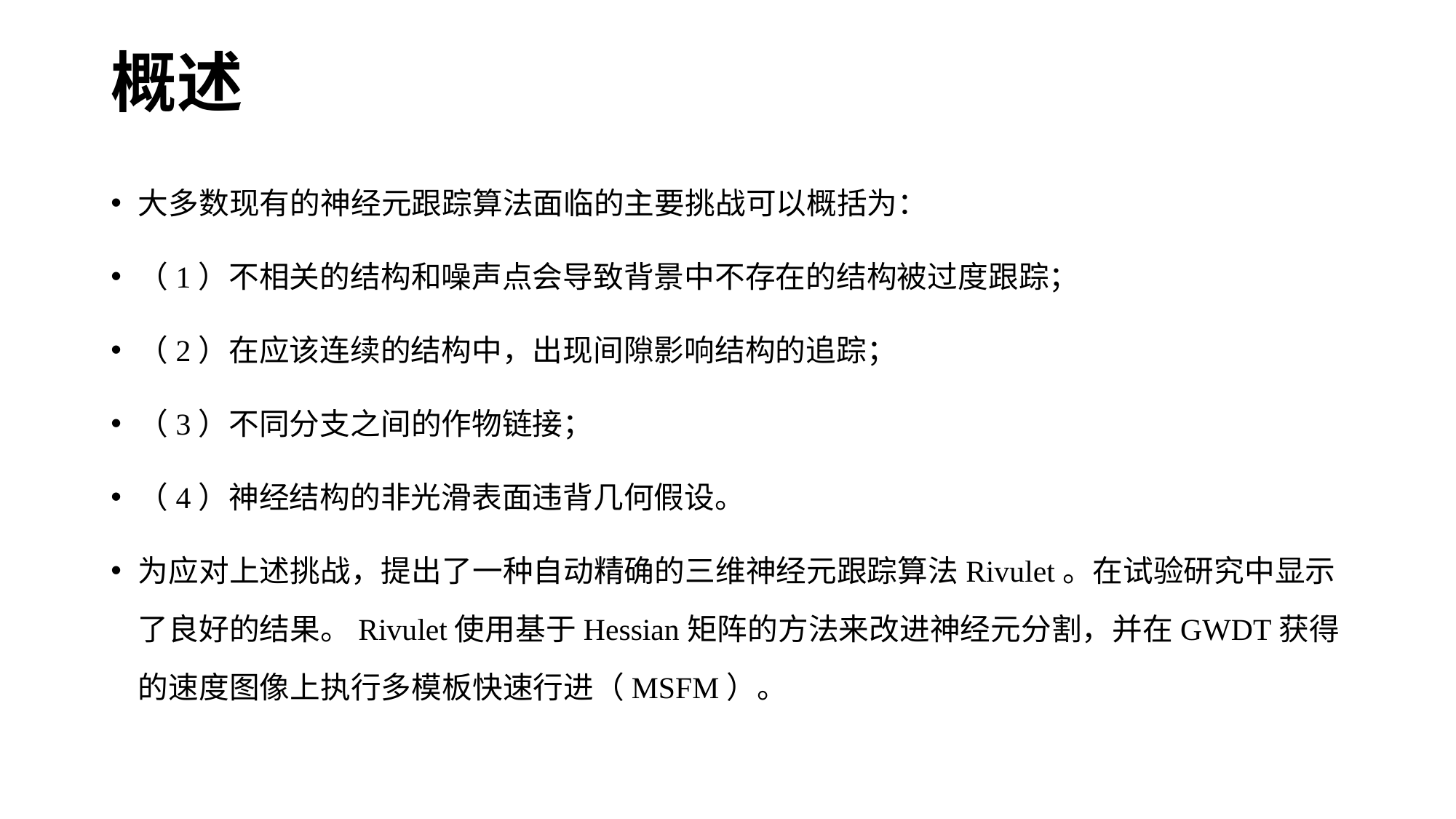

# 概述
大多数现有的神经元跟踪算法面临的主要挑战可以概括为：
（1）不相关的结构和噪声点会导致背景中不存在的结构被过度跟踪；
（2）在应该连续的结构中，出现间隙影响结构的追踪；
（3）不同分支之间的作物链接；
（4）神经结构的非光滑表面违背几何假设。
为应对上述挑战，提出了一种自动精确的三维神经元跟踪算法Rivulet。在试验研究中显示了良好的结果。Rivulet使用基于Hessian矩阵的方法来改进神经元分割，并在GWDT获得的速度图像上执行多模板快速行进（MSFM）。